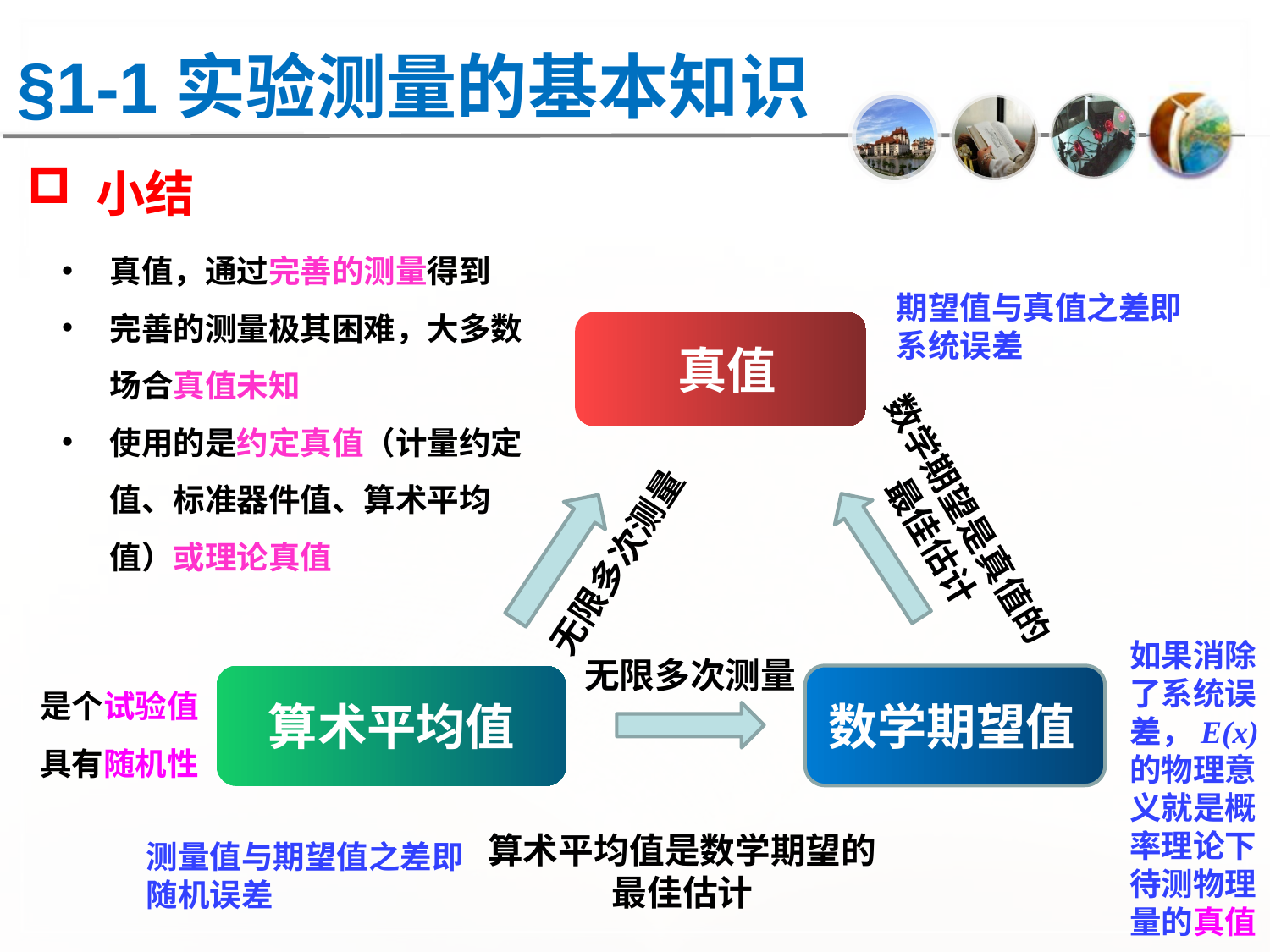

§1-1实验测量的基本知识
 小结
真值，通过完善的测量得到
完善的测量极其困难，大多数场合真值未知
使用的是约定真值（计量约定值、标准器件值、算术平均值）或理论真值

期望值与真值之差即
系统误差

真值
数学期望是真值的
最佳估计

无限多次测量
如果消除
了系统误
差，E(x)
的物理意
义就是概
率理论下
待测物理
量的真值
无限多次测量

是个试验值
具有随机性

算术平均值
数学期望值
算术平均值是数学期望的
最佳估计
测量值与期望值之差即
随机误差